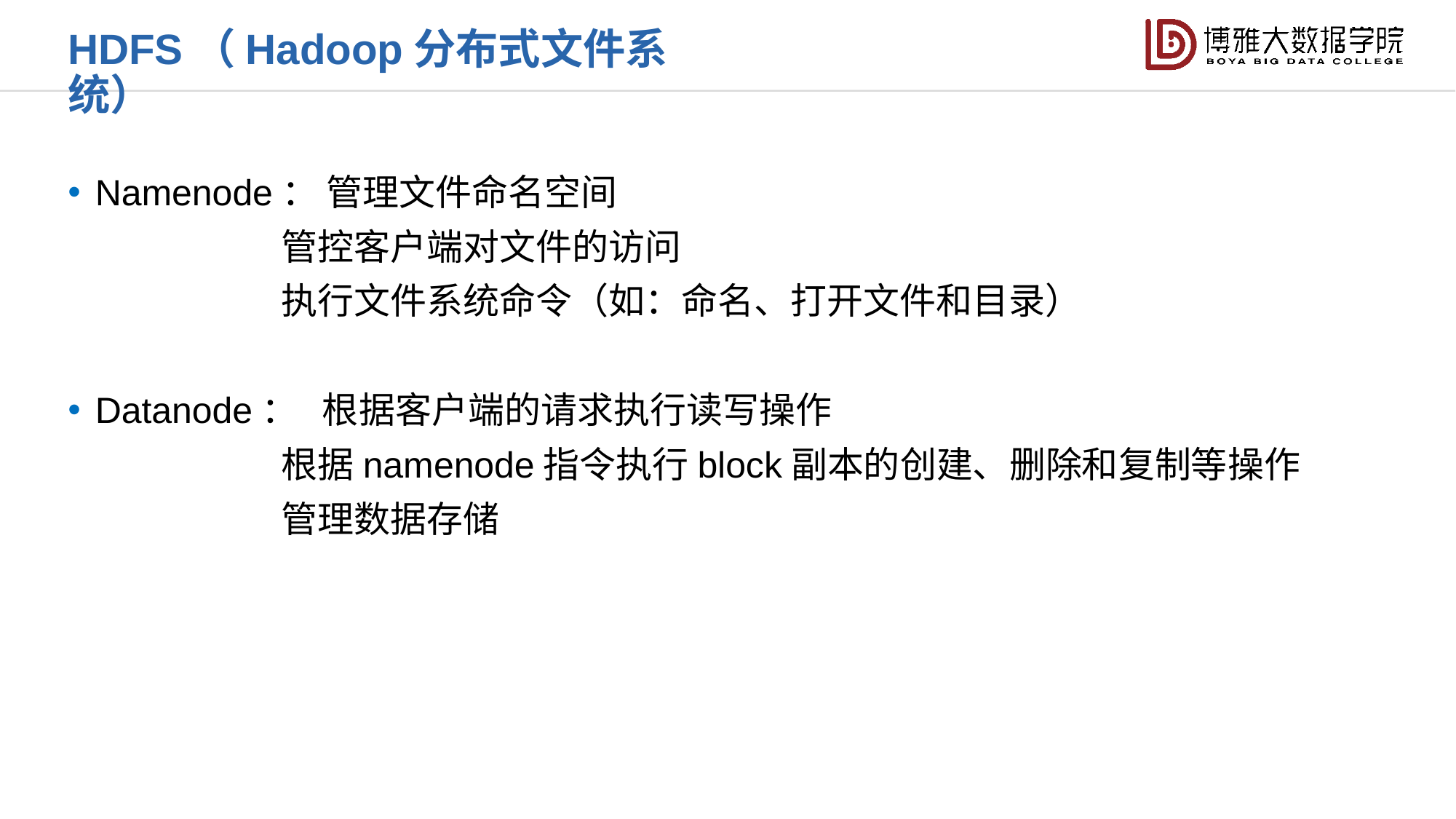

HDFS（Hadoop分布式文件系统）
Namenode： 管理文件命名空间
                         管控客户端对文件的访问
                         执行文件系统命令（如：命名、打开文件和目录）

Datanode：   根据客户端的请求执行读写操作
                         根据namenode指令执行block副本的创建、删除和复制等操作
                         管理数据存储